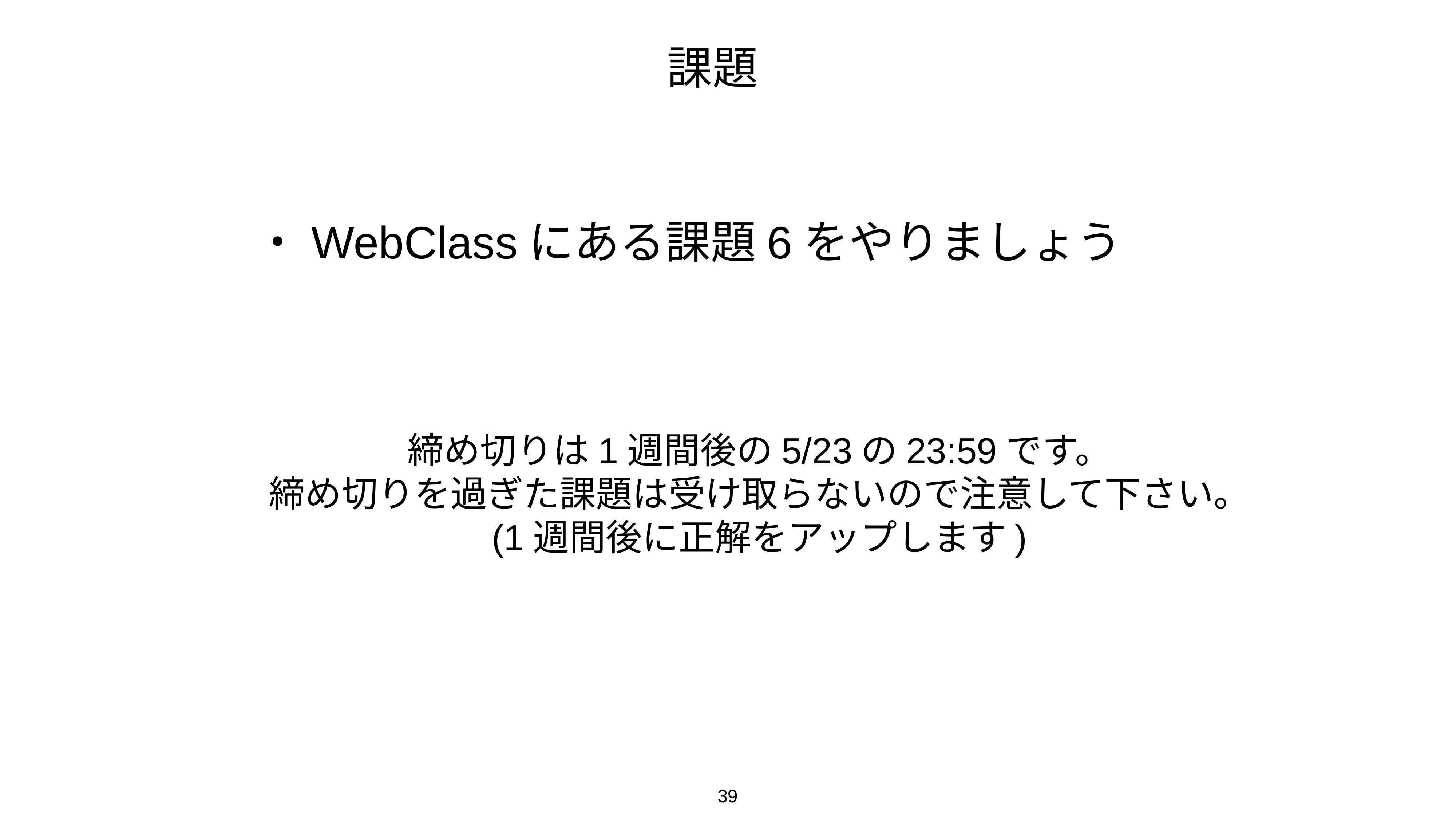

課題
・WebClassにある課題6をやりましょう
締め切りは1週間後の5/23の23:59です。
締め切りを過ぎた課題は受け取らないので注意して下さい。
(1週間後に正解をアップします)
39